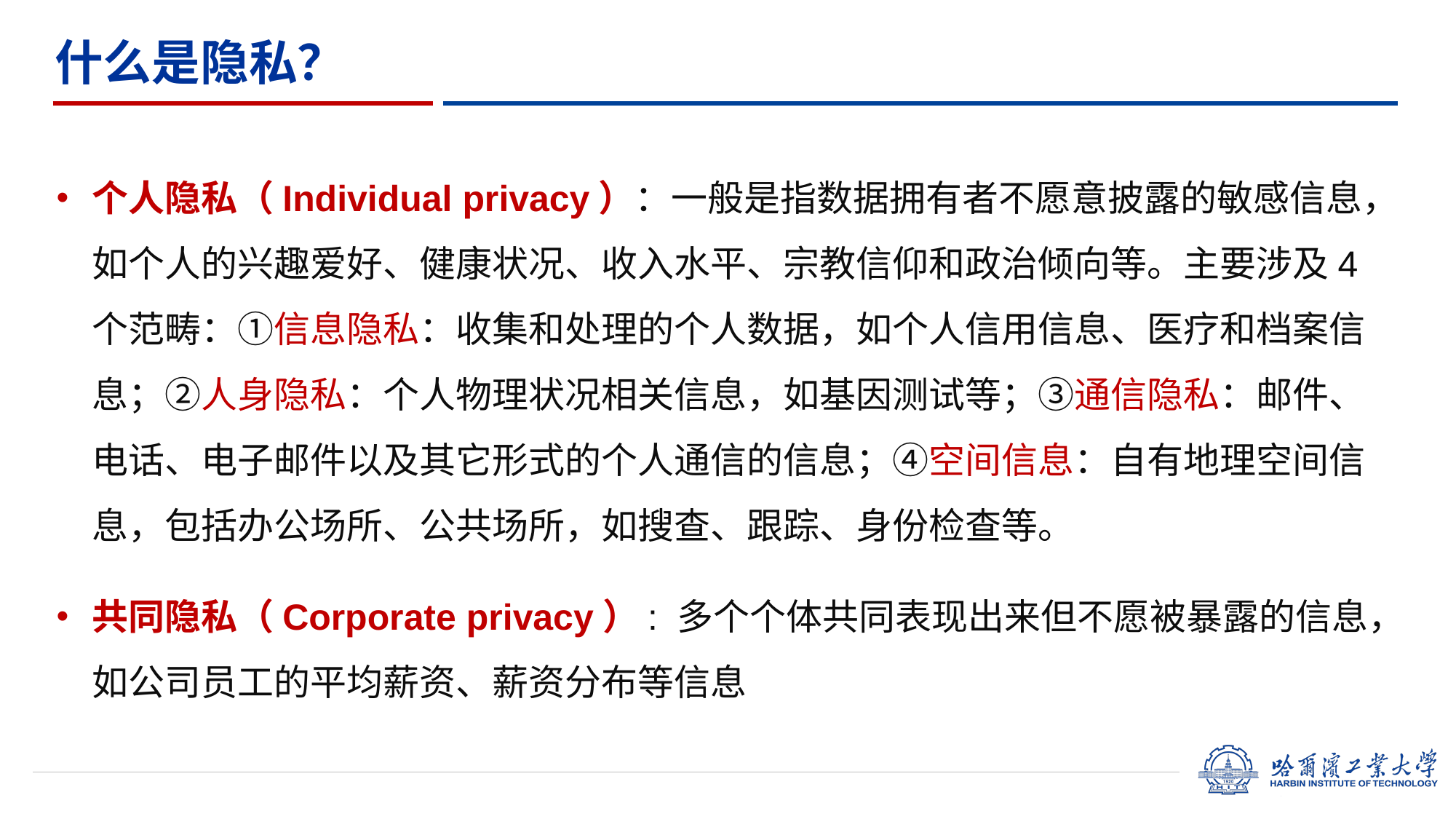

什么是隐私？
个人隐私（Individual privacy）：一般是指数据拥有者不愿意披露的敏感信息，如个人的兴趣爱好、健康状况、收入水平、宗教信仰和政治倾向等。主要涉及4个范畴：①信息隐私：收集和处理的个人数据，如个人信用信息、医疗和档案信息；②人身隐私：个人物理状况相关信息，如基因测试等；③通信隐私：邮件、电话、电子邮件以及其它形式的个人通信的信息；④空间信息：自有地理空间信息，包括办公场所、公共场所，如搜查、跟踪、身份检查等。
共同隐私（Corporate privacy）: 多个个体共同表现出来但不愿被暴露的信息，如公司员工的平均薪资、薪资分布等信息